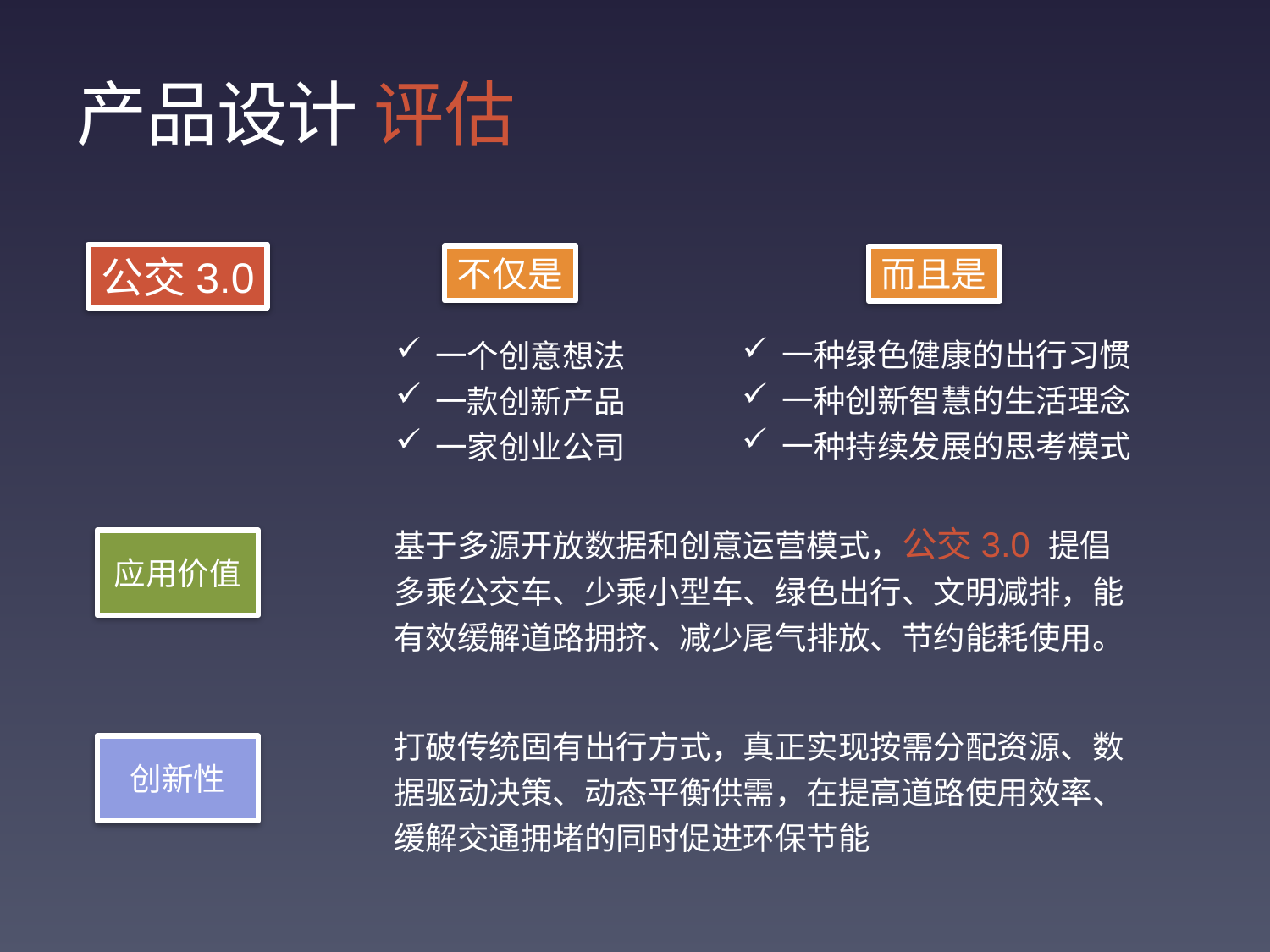

# 产品设计 评估
公交3.0
不仅是
而且是
一种绿色健康的出行习惯
一种创新智慧的生活理念
一种持续发展的思考模式
一个创意想法
一款创新产品
一家创业公司
基于多源开放数据和创意运营模式，公交3.0 提倡多乘公交车、少乘小型车、绿色出行、文明减排，能有效缓解道路拥挤、减少尾气排放、节约能耗使用。
应用价值
打破传统固有出行方式，真正实现按需分配资源、数据驱动决策、动态平衡供需，在提高道路使用效率、缓解交通拥堵的同时促进环保节能
创新性